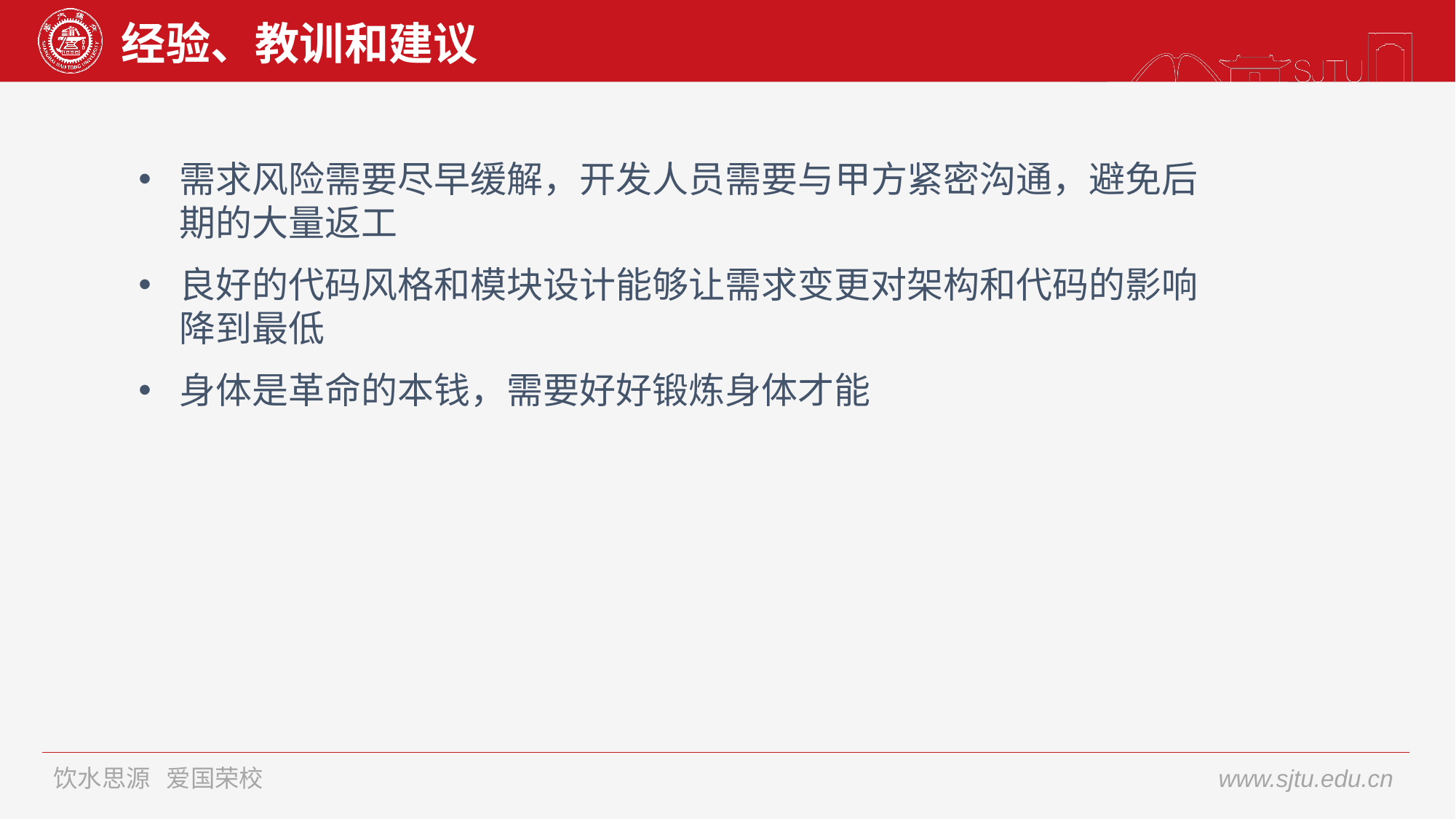

# 经验、教训和建议
需求风险需要尽早缓解，开发人员需要与甲方紧密沟通，避免后期的大量返工
良好的代码风格和模块设计能够让需求变更对架构和代码的影响降到最低
身体是革命的本钱，需要好好锻炼身体才能